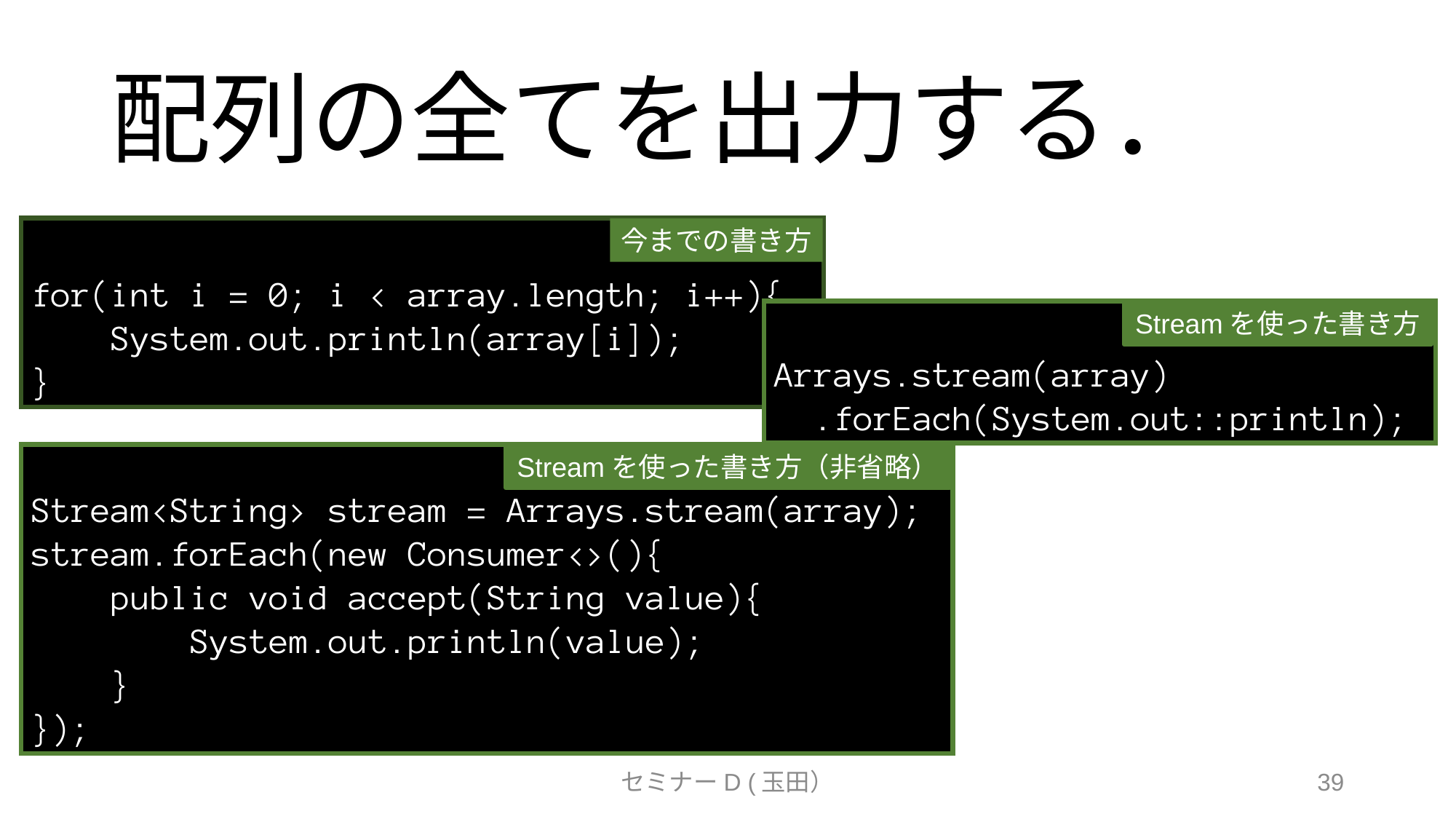

# 配列の全てを出力する．
for(int i = 0; i < array.length; i++){
    System.out.println(array[i]);
}
今までの書き方

Arrays.stream(array)
  .forEach(System.out::println);
Streamを使った書き方
Stream<String> stream = Arrays.stream(array);
stream.forEach(new Consumer<>(){
    public void accept(String value){
        System.out.println(value);
    }
});
Streamを使った書き方（非省略）
セミナーD (玉田）
39